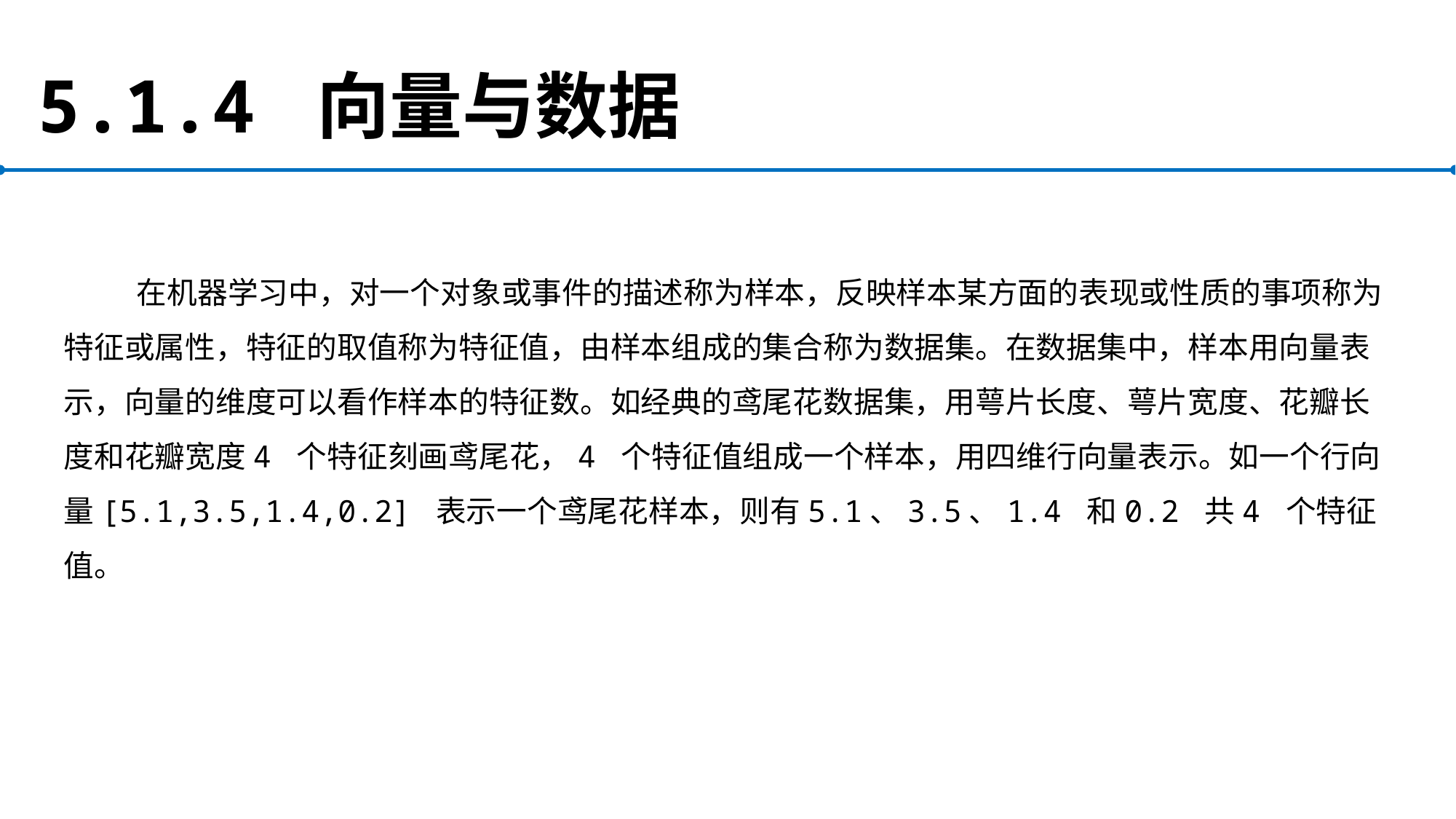

# 5.1.4 向量与数据
在机器学习中，对一个对象或事件的描述称为样本，反映样本某方面的表现或性质的事项称为特征或属性，特征的取值称为特征值，由样本组成的集合称为数据集。在数据集中，样本用向量表示，向量的维度可以看作样本的特征数。如经典的鸢尾花数据集，用萼片长度、萼片宽度、花瓣长度和花瓣宽度4 个特征刻画鸢尾花，4 个特征值组成一个样本，用四维行向量表示。如一个行向量[5.1,3.5,1.4,0.2] 表示一个鸢尾花样本，则有5.1、3.5、1.4 和0.2 共4 个特征值。